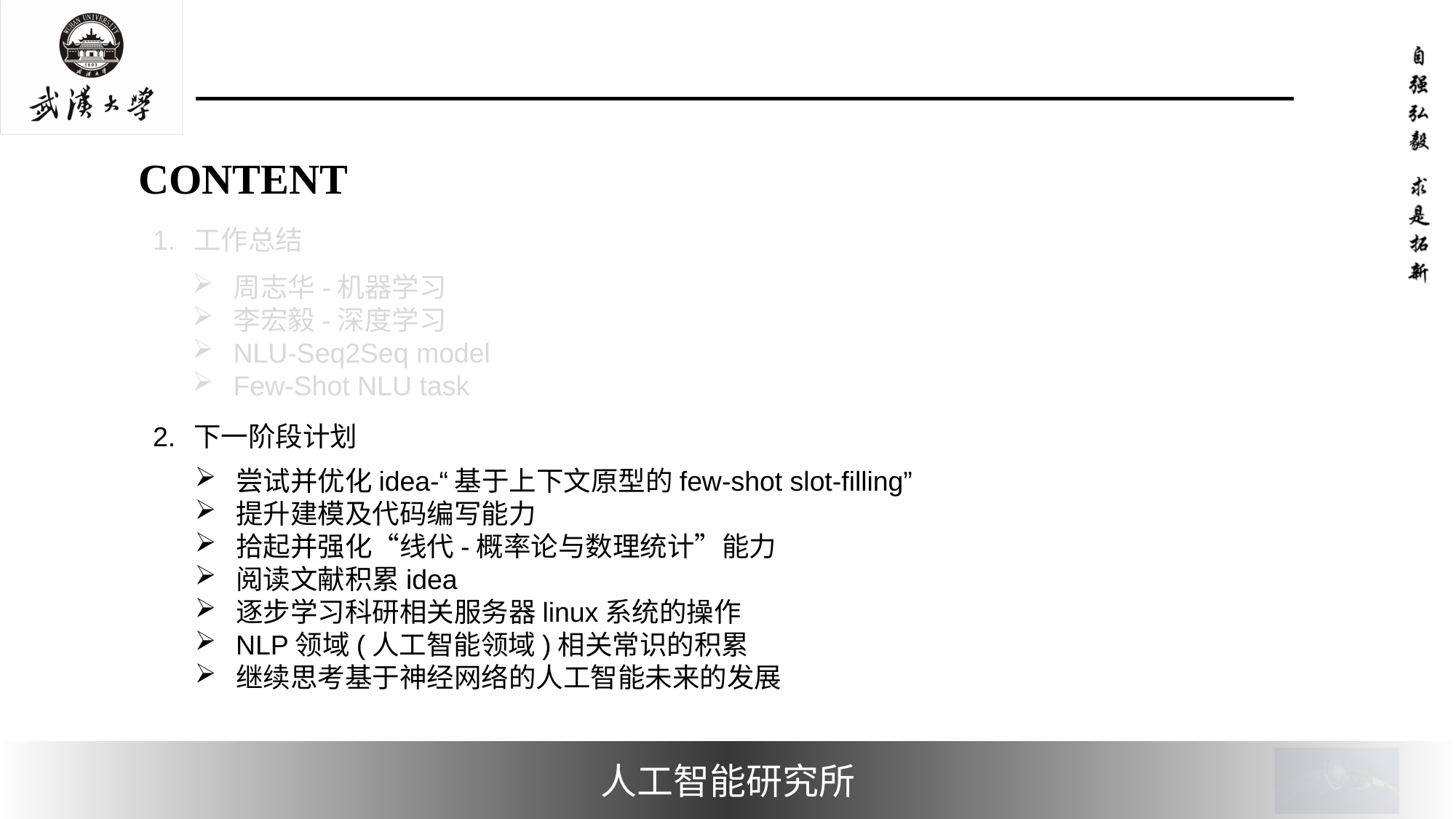

#
工作总结

下一阶段计划

周志华-机器学习
李宏毅-深度学习
NLU-Seq2Seq model
Few-Shot NLU task

尝试并优化idea-“基于上下文原型的few-shot slot-filling”
提升建模及代码编写能力
拾起并强化“线代-概率论与数理统计”能力
阅读文献积累idea
逐步学习科研相关服务器linux系统的操作
NLP领域(人工智能领域)相关常识的积累
继续思考基于神经网络的人工智能未来的发展

47